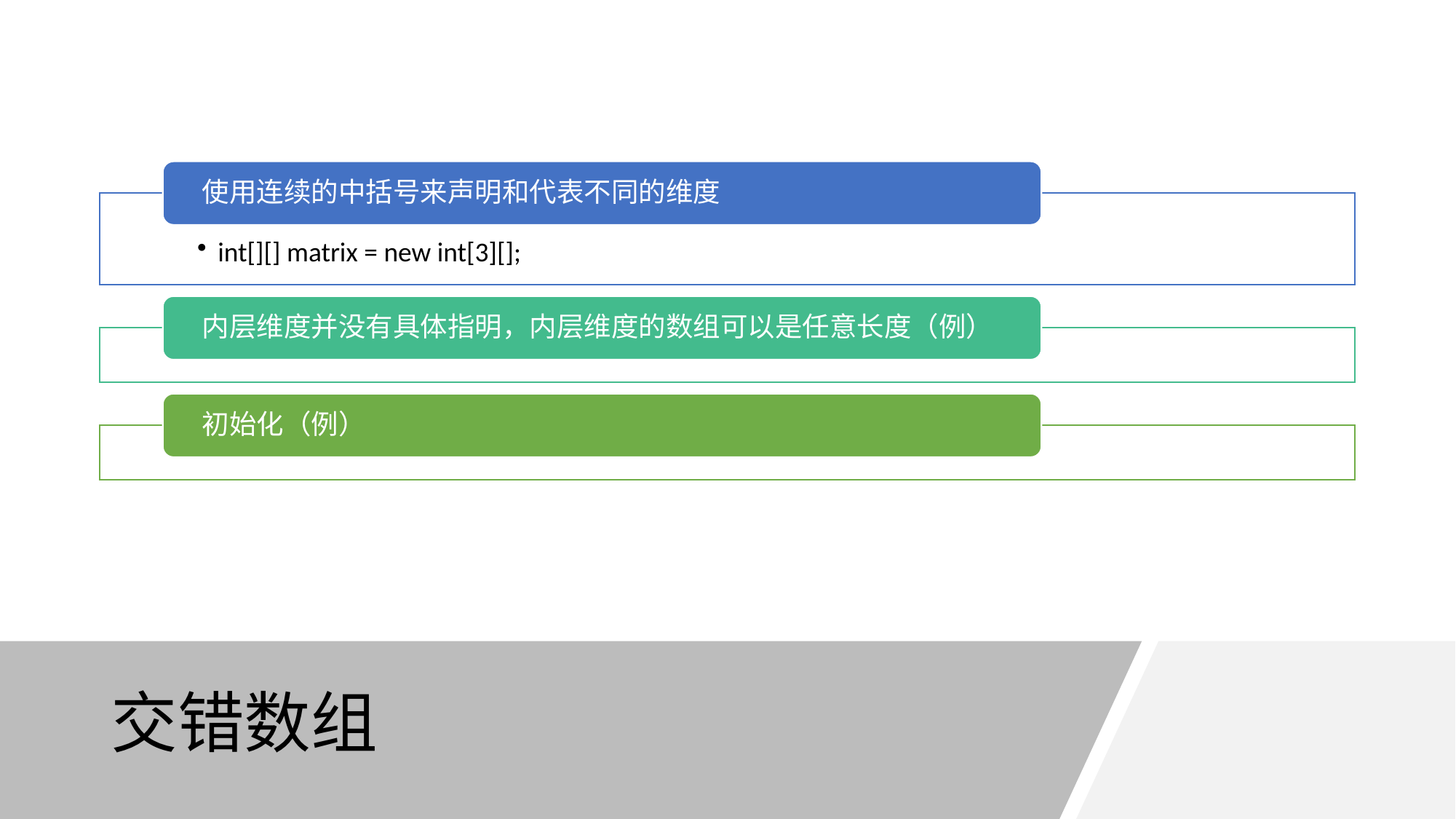

int[][] matrix = new int[3][];
使用连续的中括号来声明和代表不同的维度
内层维度并没有具体指明，内层维度的数组可以是任意长度（例）
初始化（例）

# 交错数组